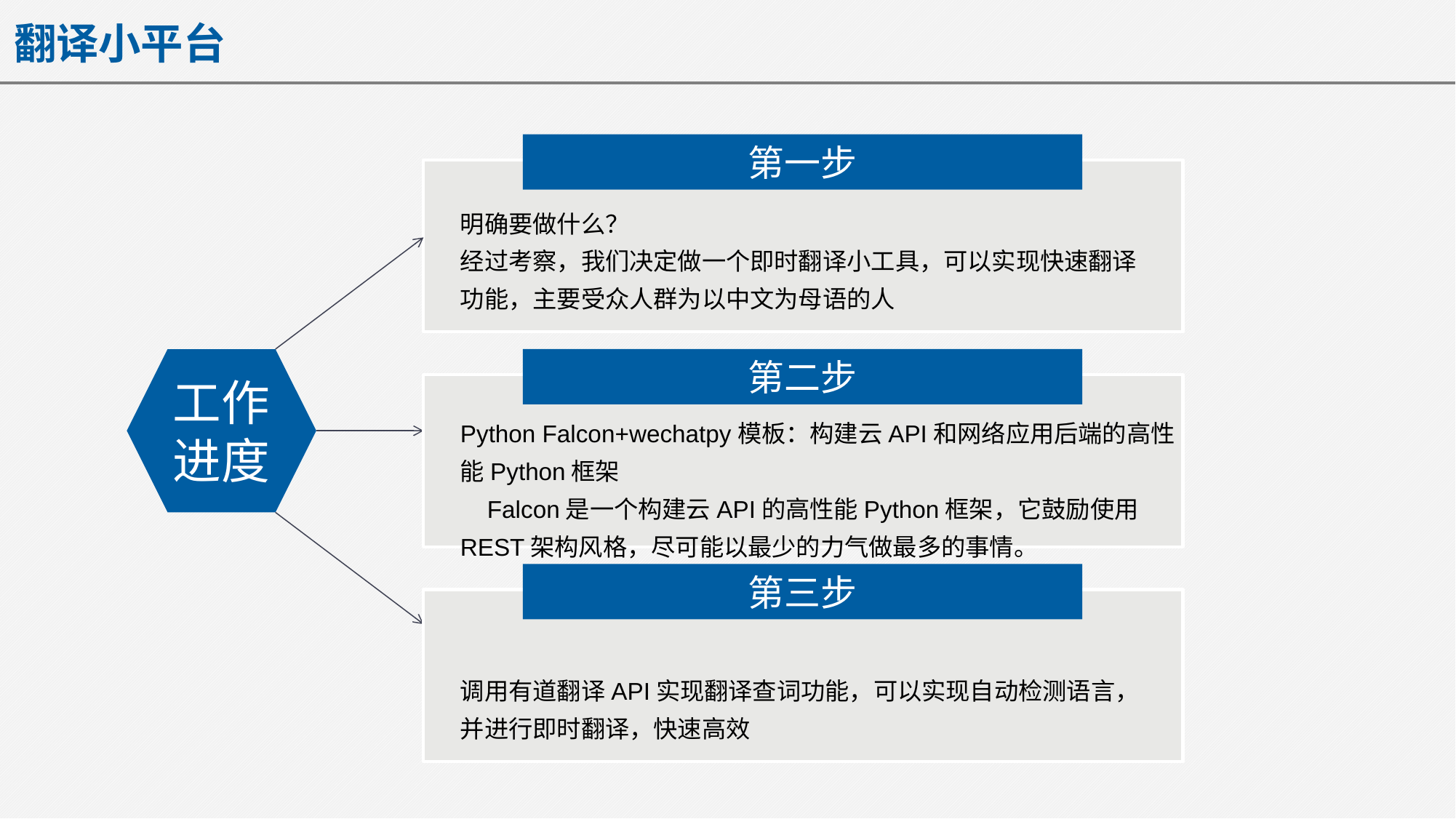

翻译小平台
第一步

明确要做什么？
经过考察，我们决定做一个即时翻译小工具，可以实现快速翻译功能，主要受众人群为以中文为母语的人
工作进度
第二步

Python Falcon+wechatpy模板：构建云API和网络应用后端的高性能Python框架
    Falcon是一个构建云API的高性能Python框架，它鼓励使用REST架构风格，尽可能以最少的力气做最多的事情。

第三步

调用有道翻译API实现翻译查词功能，可以实现自动检测语言，并进行即时翻译，快速高效